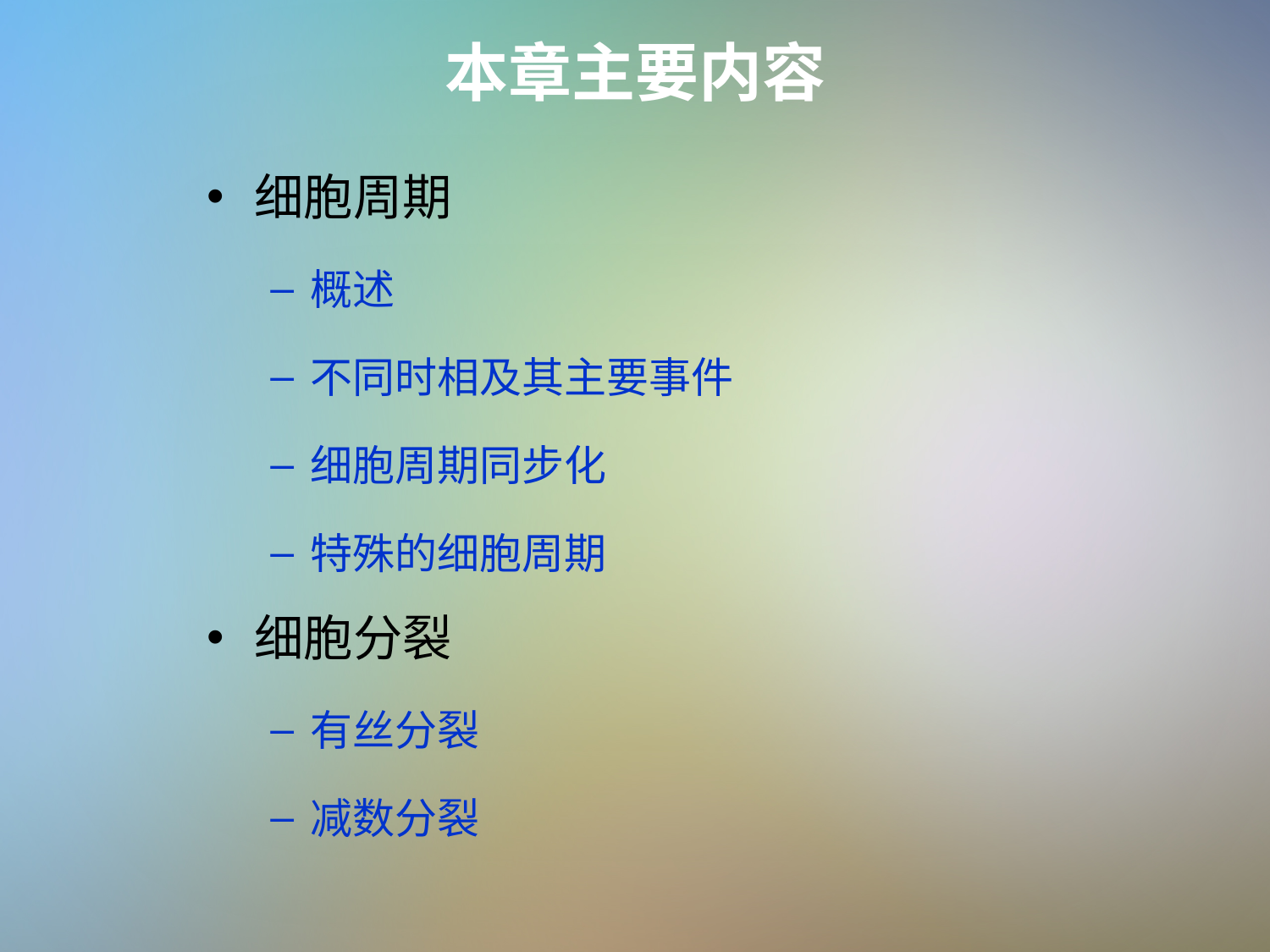

本章主要内容
细胞周期
概述
不同时相及其主要事件
细胞周期同步化
特殊的细胞周期
细胞分裂
有丝分裂
减数分裂